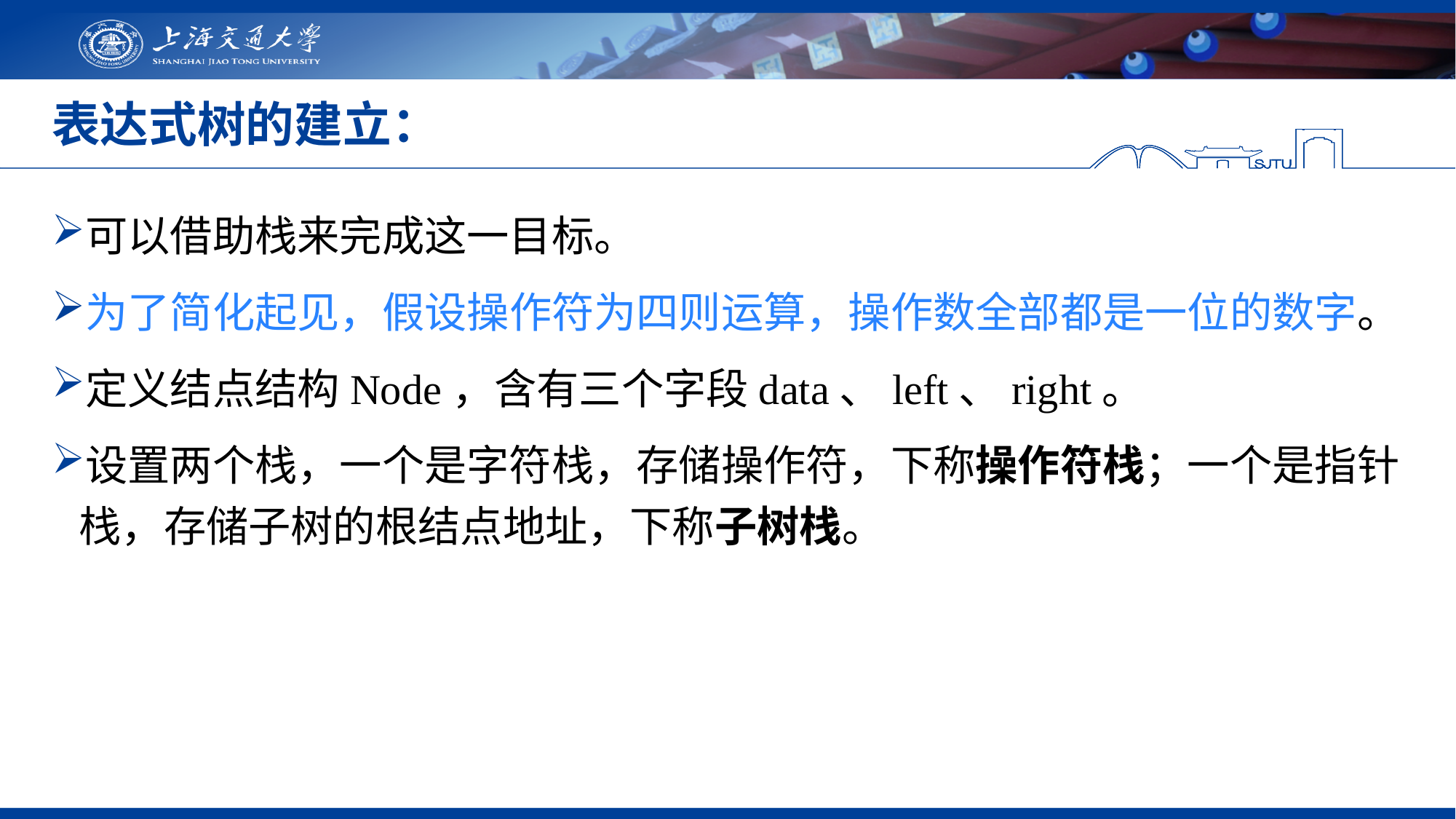

# 表达式树的建立：
可以借助栈来完成这一目标。
为了简化起见，假设操作符为四则运算，操作数全部都是一位的数字。
定义结点结构Node，含有三个字段data、left、right。
设置两个栈，一个是字符栈，存储操作符，下称操作符栈；一个是指针栈，存储子树的根结点地址，下称子树栈。